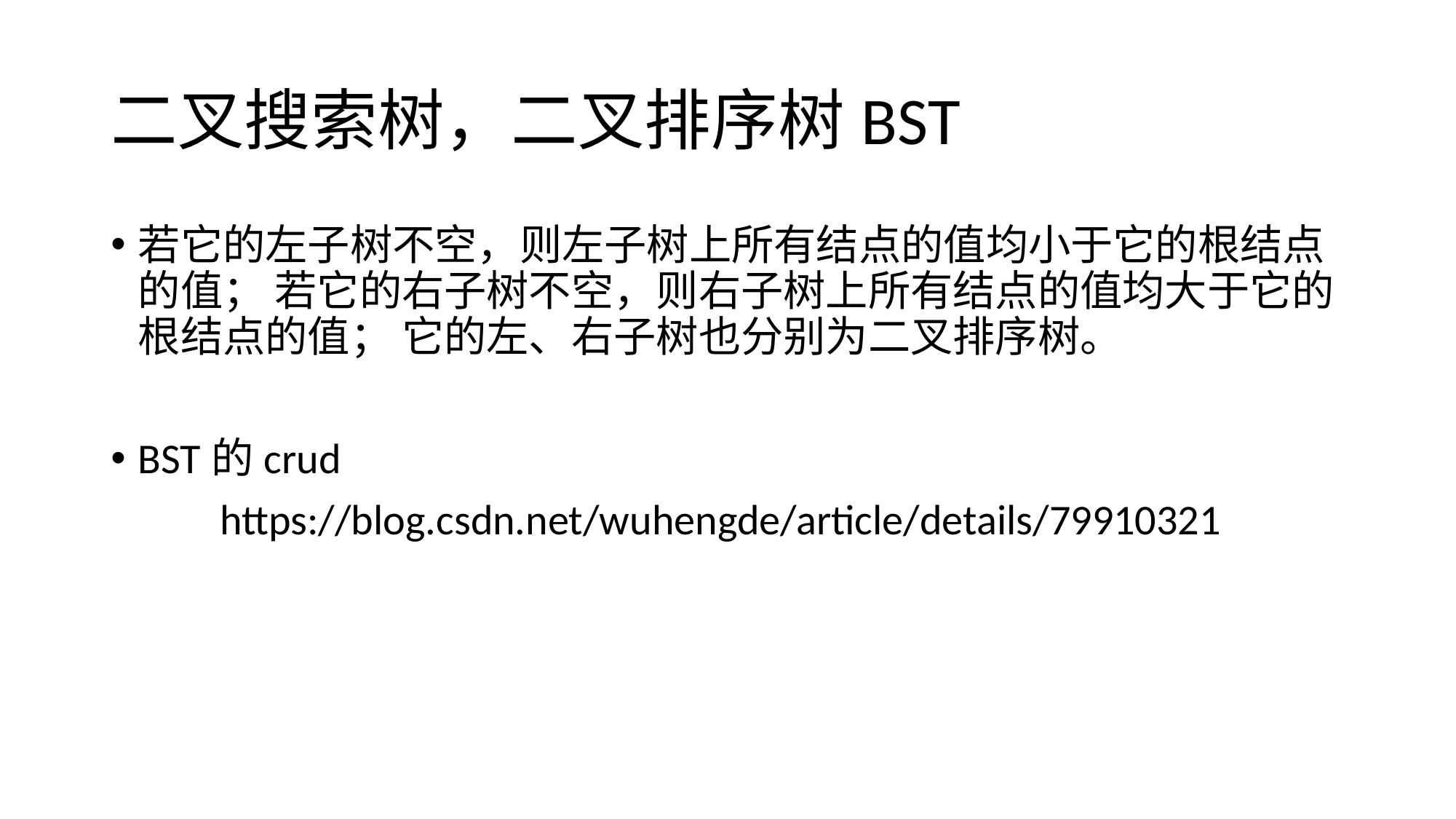

# 二叉搜索树，二叉排序树BST
若它的左子树不空，则左子树上所有结点的值均小于它的根结点的值； 若它的右子树不空，则右子树上所有结点的值均大于它的根结点的值； 它的左、右子树也分别为二叉排序树。

BST的crud
	https://blog.csdn.net/wuhengde/article/details/79910321